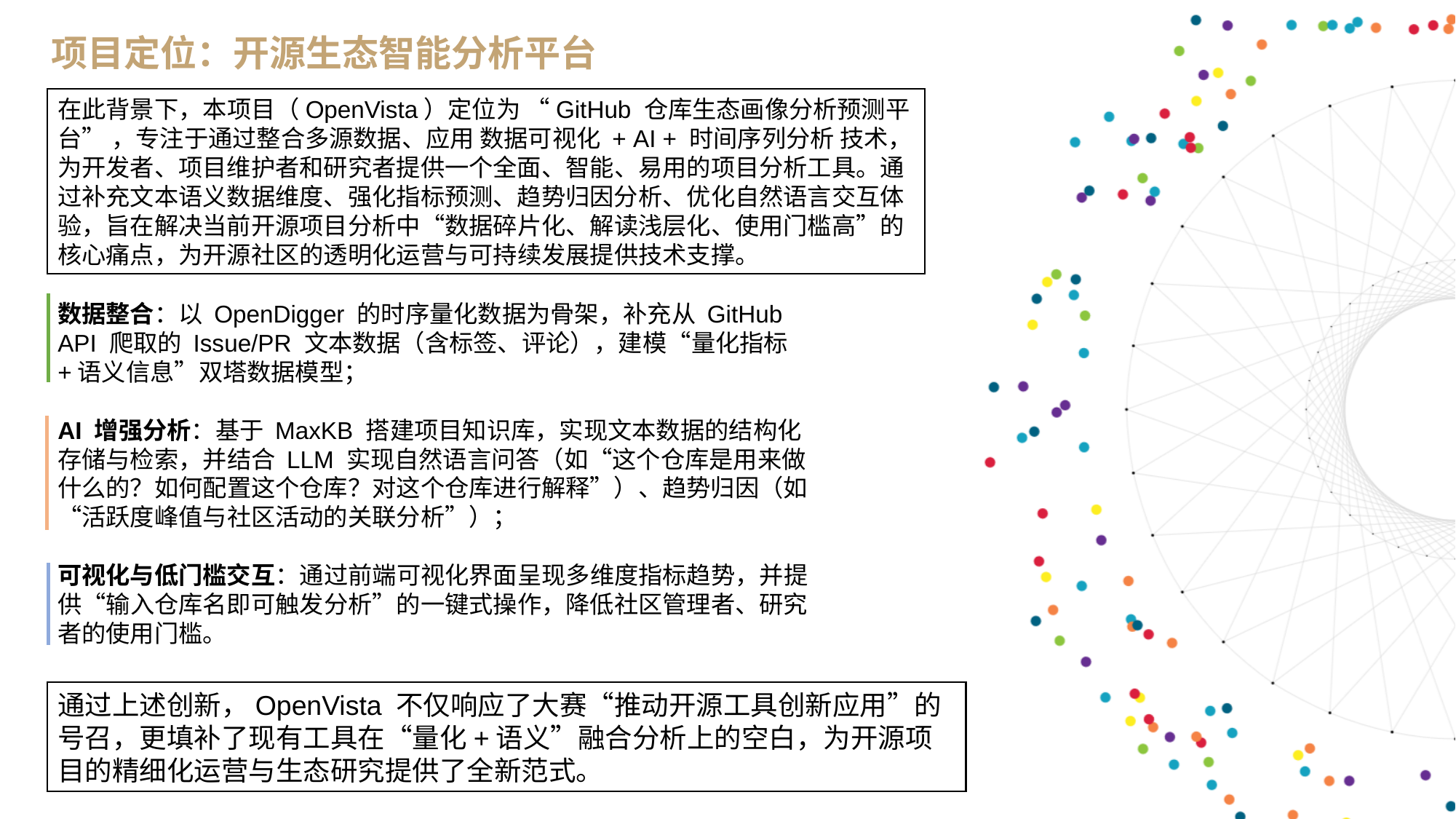

项目定位：开源生态智能分析平台
在此背景下，本项目（OpenVista）定位为 “GitHub 仓库生态画像分析预测平台” ，专注于通过整合多源数据、应用 数据可视化 + AI + 时间序列分析 技术，为开发者、项目维护者和研究者提供一个全面、智能、易用的项目分析工具。通过补充文本语义数据维度、强化指标预测、趋势归因分析、优化自然语言交互体验，旨在解决当前开源项目分析中“数据碎片化、解读浅层化、使用门槛高”的核心痛点，为开源社区的透明化运营与可持续发展提供技术支撑。
数据整合：以 OpenDigger 的时序量化数据为骨架，补充从 GitHub API 爬取的 Issue/PR 文本数据（含标签、评论），建模“量化指标+语义信息”双塔数据模型；
AI 增强分析：基于 MaxKB 搭建项目知识库，实现文本数据的结构化存储与检索，并结合 LLM 实现自然语言问答（如“这个仓库是用来做什么的？如何配置这个仓库？对这个仓库进行解释”）、趋势归因（如“活跃度峰值与社区活动的关联分析”）；
可视化与低门槛交互：通过前端可视化界面呈现多维度指标趋势，并提供“输入仓库名即可触发分析”的一键式操作，降低社区管理者、研究者的使用门槛。
通过上述创新，OpenVista 不仅响应了大赛“推动开源工具创新应用”的号召，更填补了现有工具在“量化+语义”融合分析上的空白，为开源项目的精细化运营与生态研究提供了全新范式。